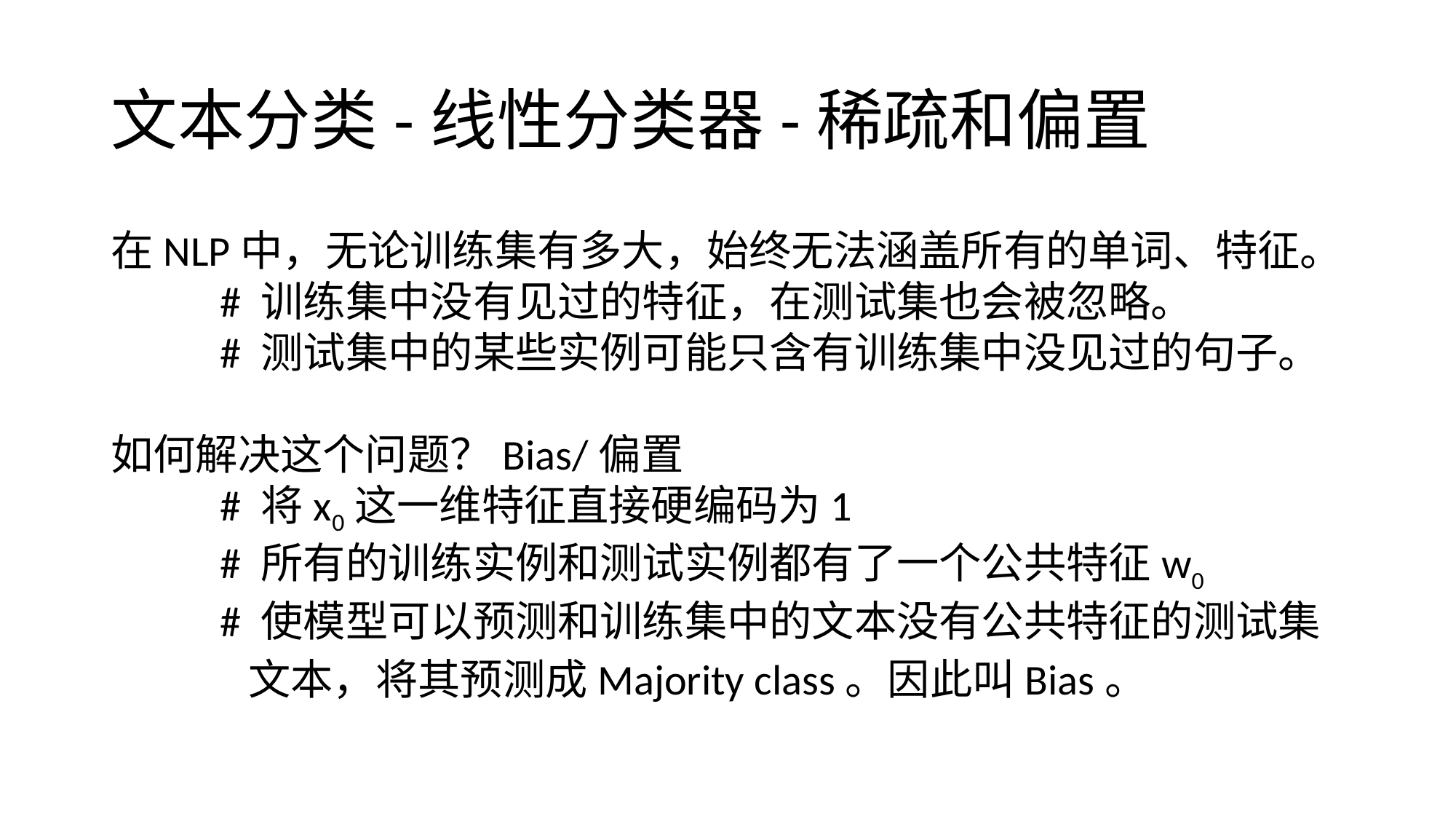

# 文本分类-线性分类器-稀疏和偏置
在NLP中，无论训练集有多大，始终无法涵盖所有的单词、特征。	# 训练集中没有见过的特征，在测试集也会被忽略。
	# 测试集中的某些实例可能只含有训练集中没见过的句子。

如何解决这个问题？Bias/偏置
	# 将x0这一维特征直接硬编码为1
	# 所有的训练实例和测试实例都有了一个公共特征w0
	# 使模型可以预测和训练集中的文本没有公共特征的测试集    	   文本，将其预测成Majority class。因此叫Bias。